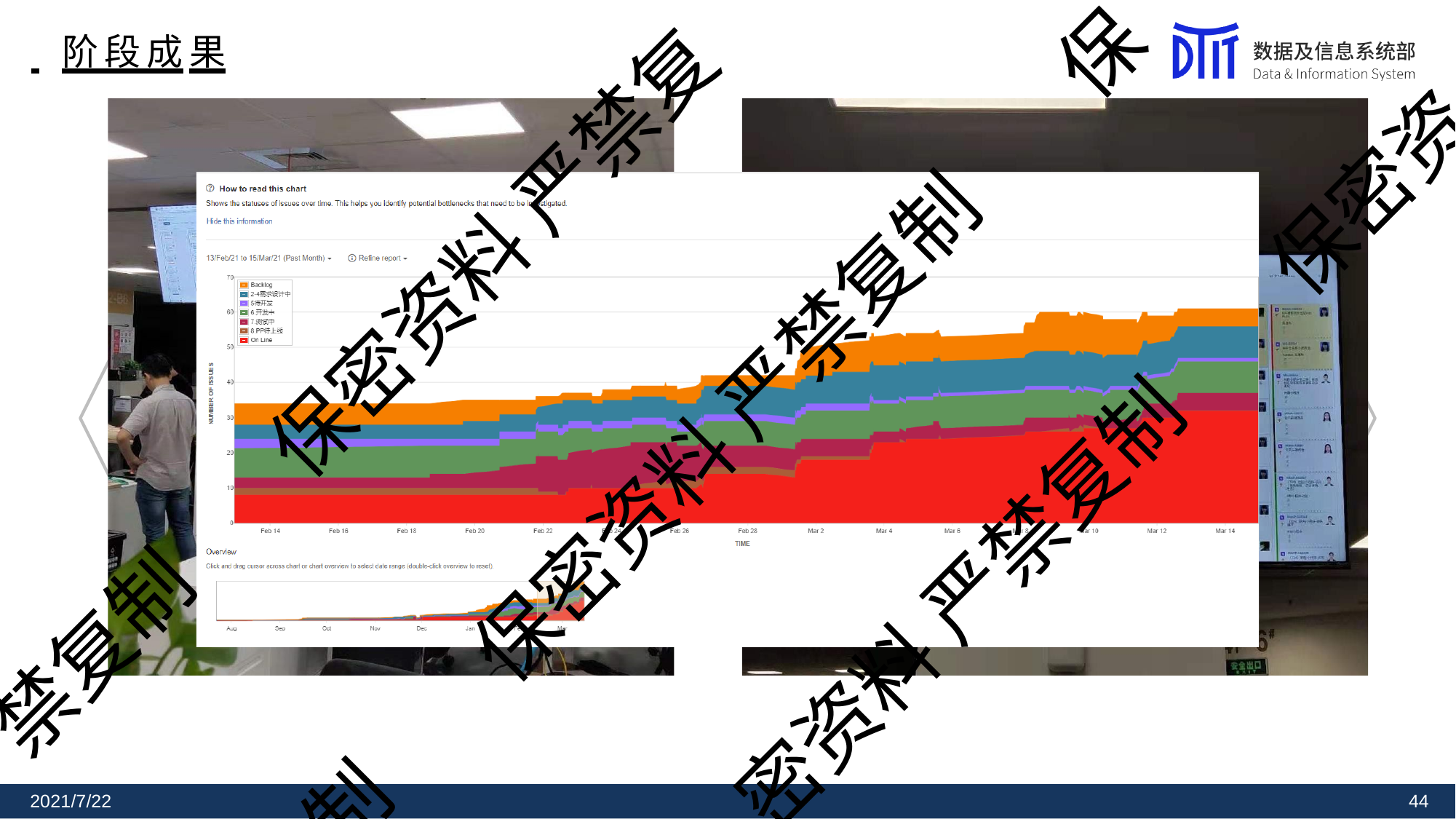

保
# 阶段成果

保密资

保密资料 严禁复

发版频率提升8倍
小程序产线做到了开发完成即上线的按 天发布的要求（现在平均可以每周发2  次以上）
沟通成本降低了50%
现地现物管理，减少了数据统计和汇报 的工作量，开发不在提供进度管理报告，
产品也不在提出要求；

保密资料 严禁复制

密资料 严禁复制
禁复制
制
44
2021/7/22